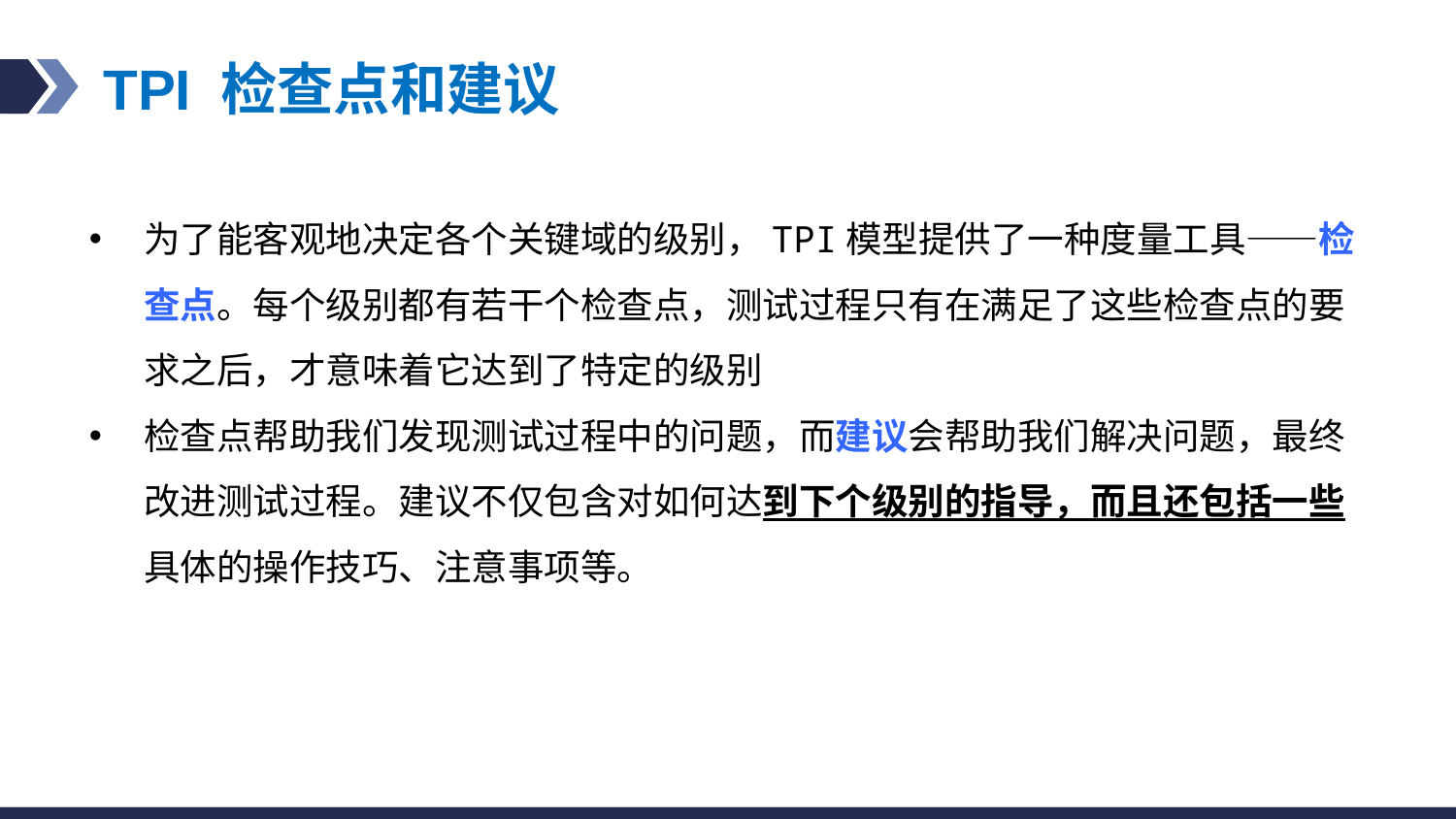

# TPI 检查点和建议
为了能客观地决定各个关键域的级别，TPI模型提供了一种度量工具——检查点。每个级别都有若干个检查点，测试过程只有在满足了这些检查点的要求之后，才意味着它达到了特定的级别
检查点帮助我们发现测试过程中的问题，而建议会帮助我们解决问题，最终改进测试过程。建议不仅包含对如何达到下个级别的指导，而且还包括一些具体的操作技巧、注意事项等。